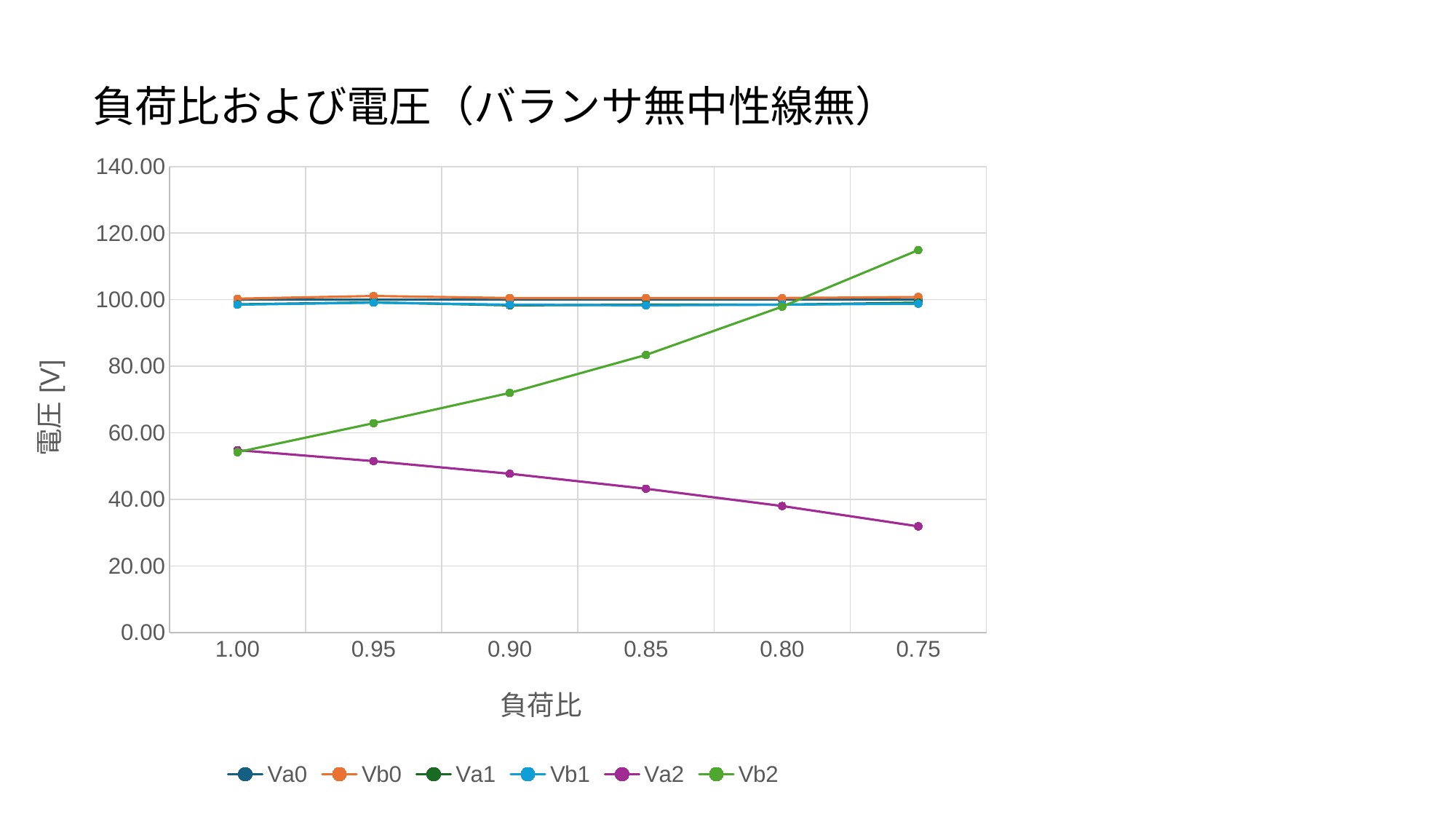

負荷比および電圧（バランサ無中性線無）

### Chart

| Category | Va0 | Vb0 | Va1 | Vb1 | Va2 | Vb2 |
|---|---|---|---|---|---|---|
| 1 | 100.0 | 100.3 | 98.6 | 98.5 | 54.8 | 54.2 |
| 0.95 | 100.0 | 101.1 | 99.2 | 99.1 | 51.5 | 62.9 |
| 0.89999999999999991 | 100.0 | 100.5 | 98.3 | 98.5 | 47.7 | 72.0 |
| 0.84999999999999987 | 100.0 | 100.5 | 98.5 | 98.3 | 43.2 | 83.4 |
| 0.79999999999999982 | 100.0 | 100.5 | 98.5 | 98.5 | 38.0 | 97.9 |
| 0.75 | 100.0 | 100.8 | 99.1 | 98.8 | 31.9 | 114.9 |